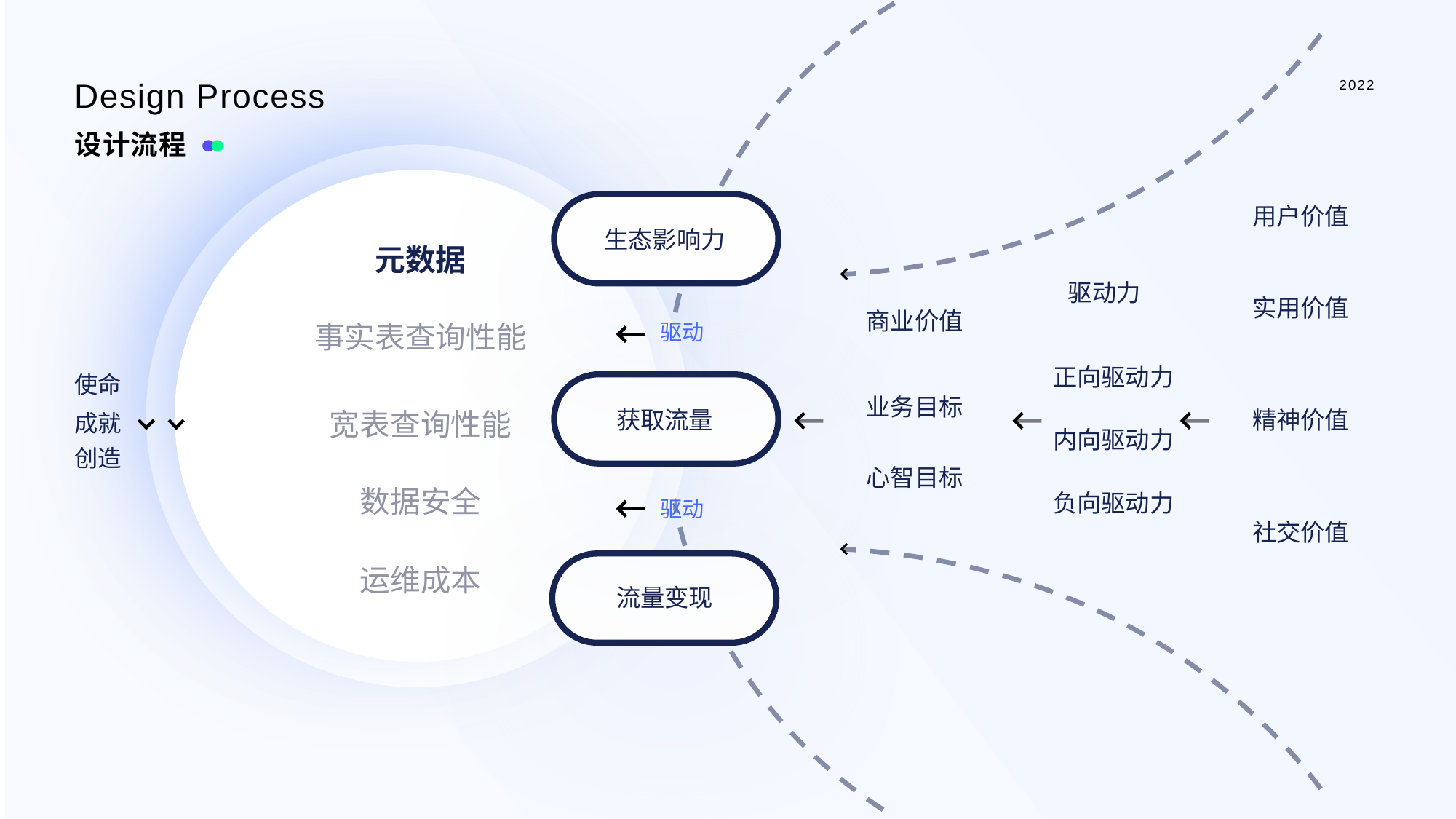

2022
Design Process
设计流程

用户价值
生态影响力
元数据

驱动力
实用价值
商业价值
事实表查询性能
驱动

正向驱动力
使命

业务目标
宽表查询性能
获取流量
精神价值
成就

内向驱动力
创造
心智目标
数据安全
负向驱动力
驱动

社交价值

运维成本
流量变现